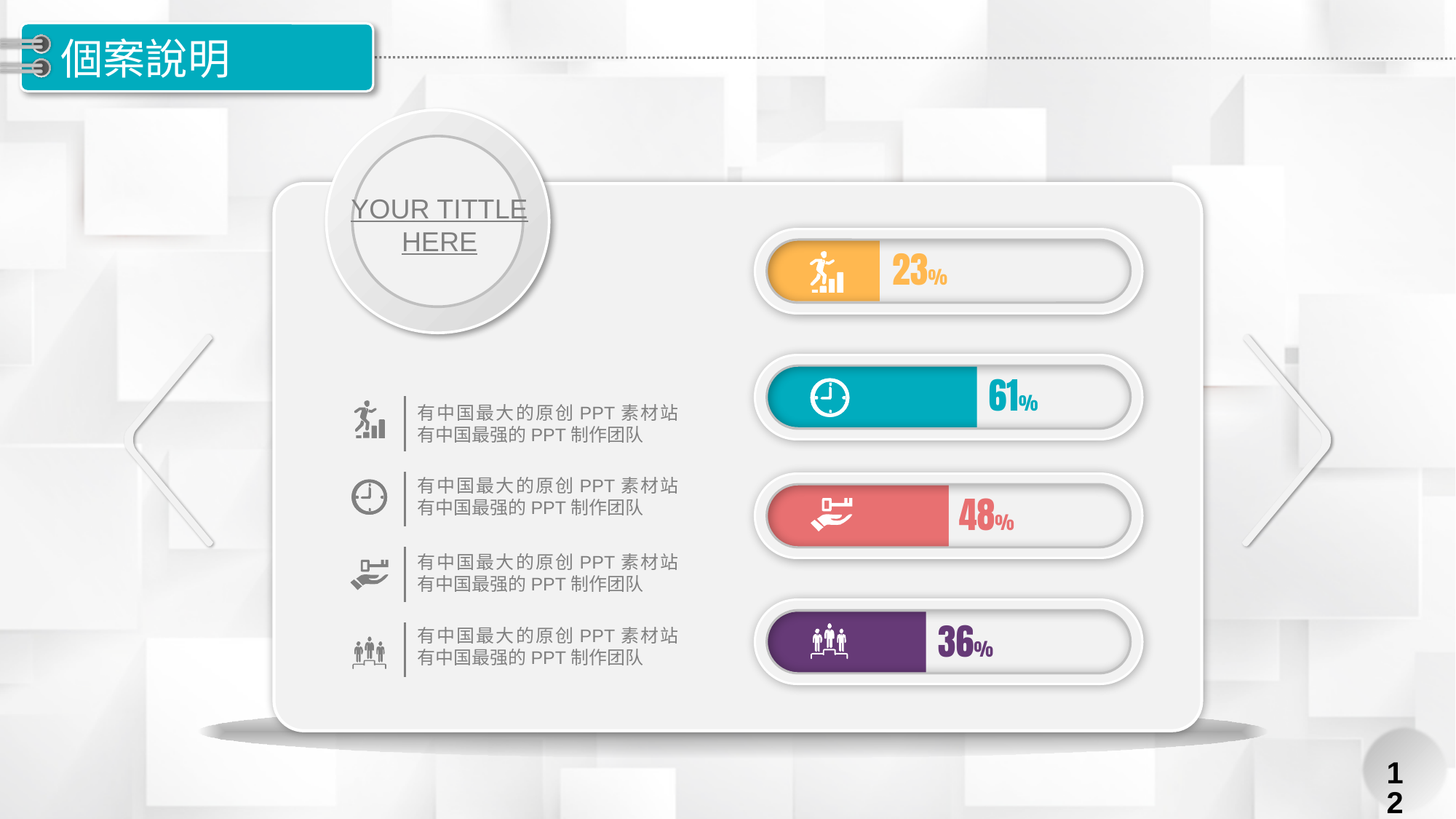

# 個案說明

YOUR TITTLE HERE

23%

61%

有中国最大的原创PPT素材站有中国最强的PPT制作团队

有中国最大的原创PPT素材站有中国最强的PPT制作团队

48%

有中国最大的原创PPT素材站有中国最强的PPT制作团队

36%
有中国最大的原创PPT素材站有中国最强的PPT制作团队

12